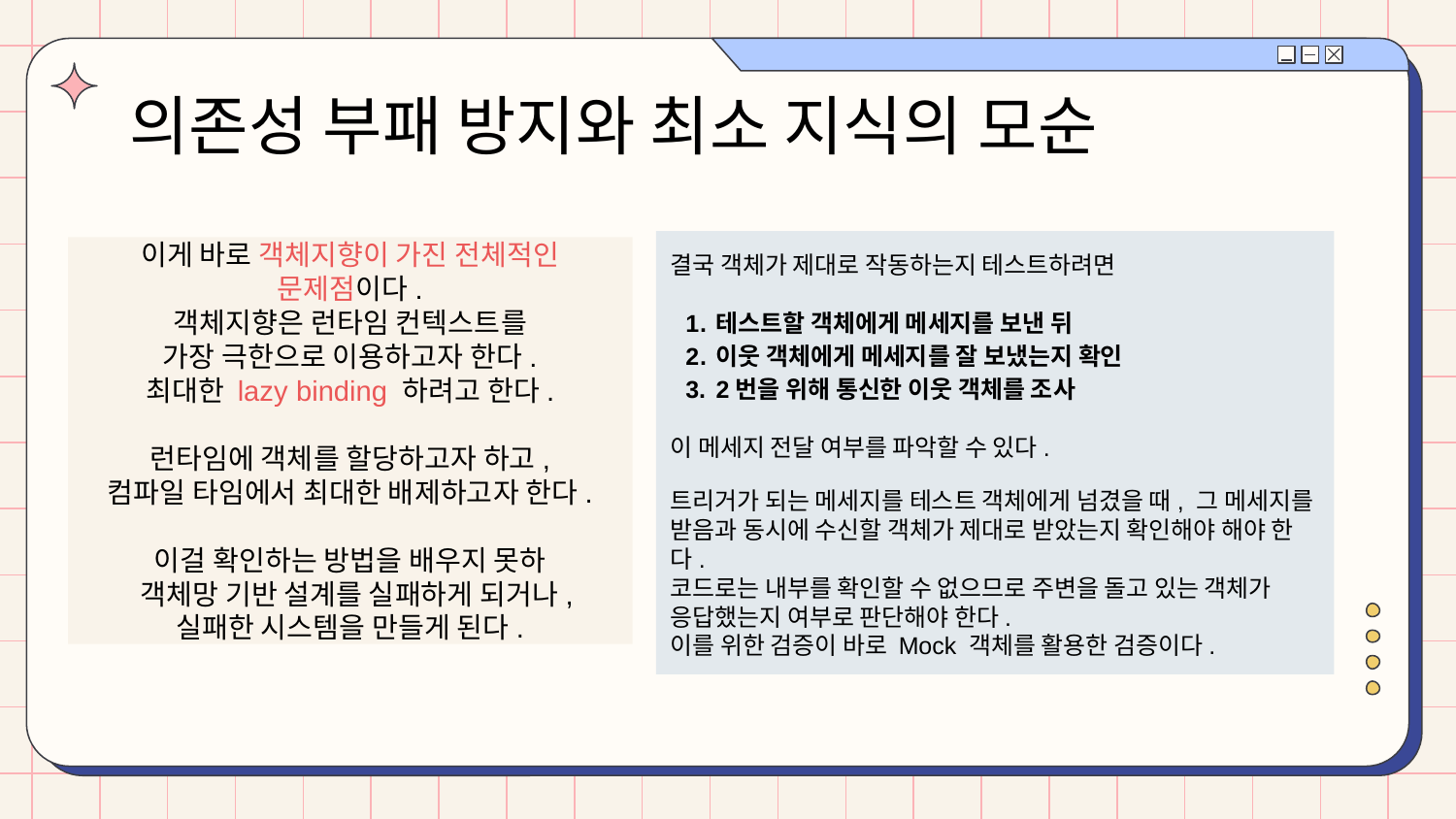

# 의존성 부패 방지와 최소 지식의 모순
결국 객체가 제대로 작동하는지 테스트하려면
테스트할 객체에게 메세지를 보낸 뒤
이웃 객체에게 메세지를 잘 보냈는지 확인
2번을 위해 통신한 이웃 객체를 조사
이 메세지 전달 여부를 파악할 수 있다.
트리거가 되는 메세지를 테스트 객체에게 넘겼을 때, 그 메세지를 받음과 동시에 수신할 객체가 제대로 받았는지 확인해야 해야 한다.
코드로는 내부를 확인할 수 없으므로 주변을 돌고 있는 객체가 응답했는지 여부로 판단해야 한다.
이를 위한 검증이 바로 Mock 객체를 활용한 검증이다.
이게 바로 객체지향이 가진 전체적인 문제점이다.
객체지향은 런타임 컨텍스트를
가장 극한으로 이용하고자 한다.
최대한 lazy binding 하려고 한다.

런타임에 객체를 할당하고자 하고,
컴파일 타임에서 최대한 배제하고자 한다.

이걸 확인하는 방법을 배우지 못하
 객체망 기반 설계를 실패하게 되거나,
실패한 시스템을 만들게 된다.